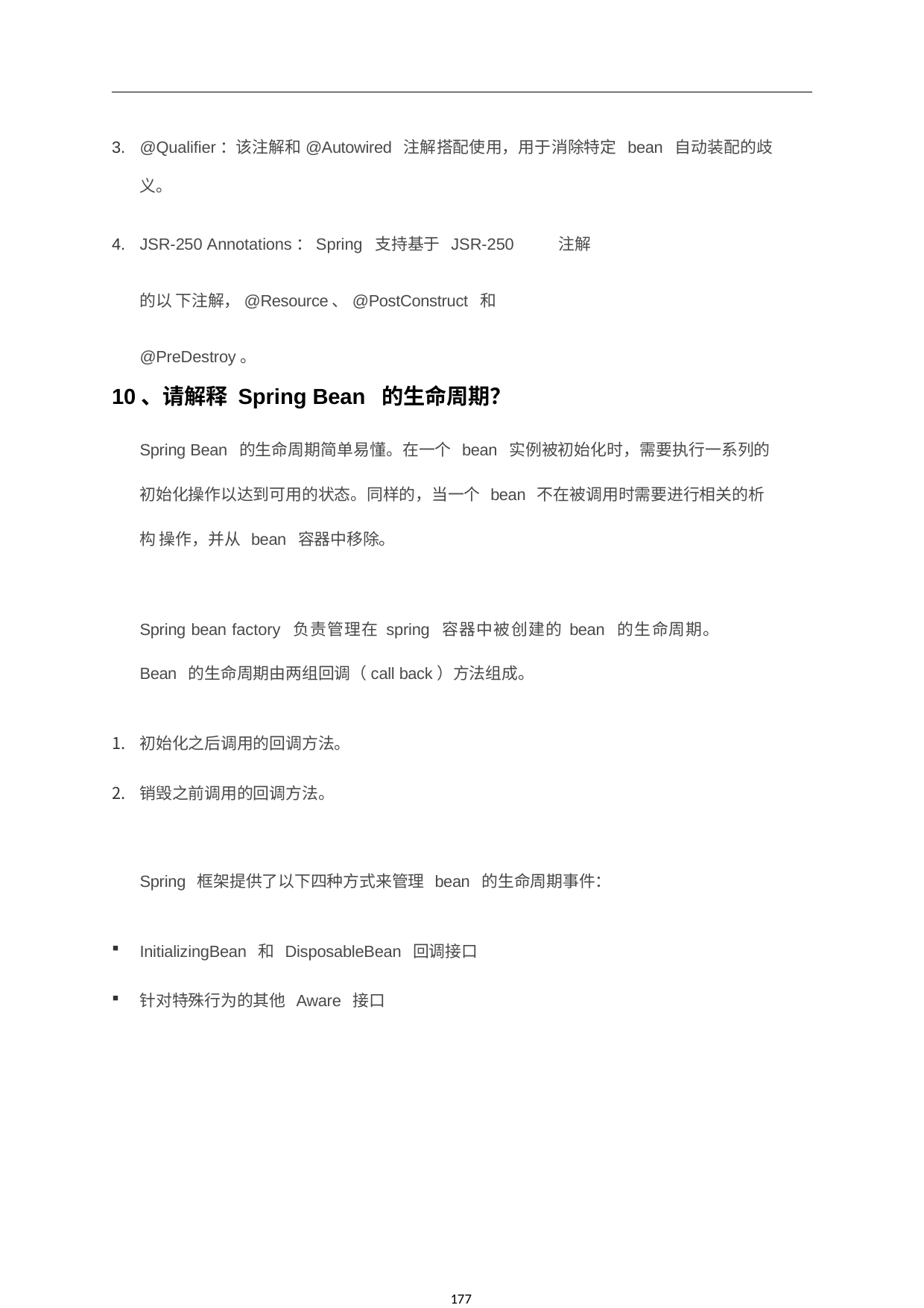

@Qualifier：该注解和@Autowired 注解搭配使用，用于消除特定 bean 自动装配的歧
义。
JSR-250 Annotations：Spring  支持基于  JSR-250	注解的以 下注解，@Resource、@PostConstruct 和@PreDestroy。
10、请解释 Spring Bean 的生命周期？
Spring Bean 的生命周期简单易懂。在一个 bean 实例被初始化时，需要执行一系列的
初始化操作以达到可用的状态。同样的，当一个 bean 不在被调用时需要进行相关的析构 操作，并从 bean 容器中移除。
Spring bean factory 负责管理在 spring 容器中被创建的 bean 的生命周期。

Bean 的生命周期由两组回调（call back）方法组成。
初始化之后调用的回调方法。

销毁之前调用的回调方法。
Spring 框架提供了以下四种方式来管理 bean 的生命周期事件：
InitializingBean 和 DisposableBean 回调接口

针对特殊行为的其他 Aware 接口
177